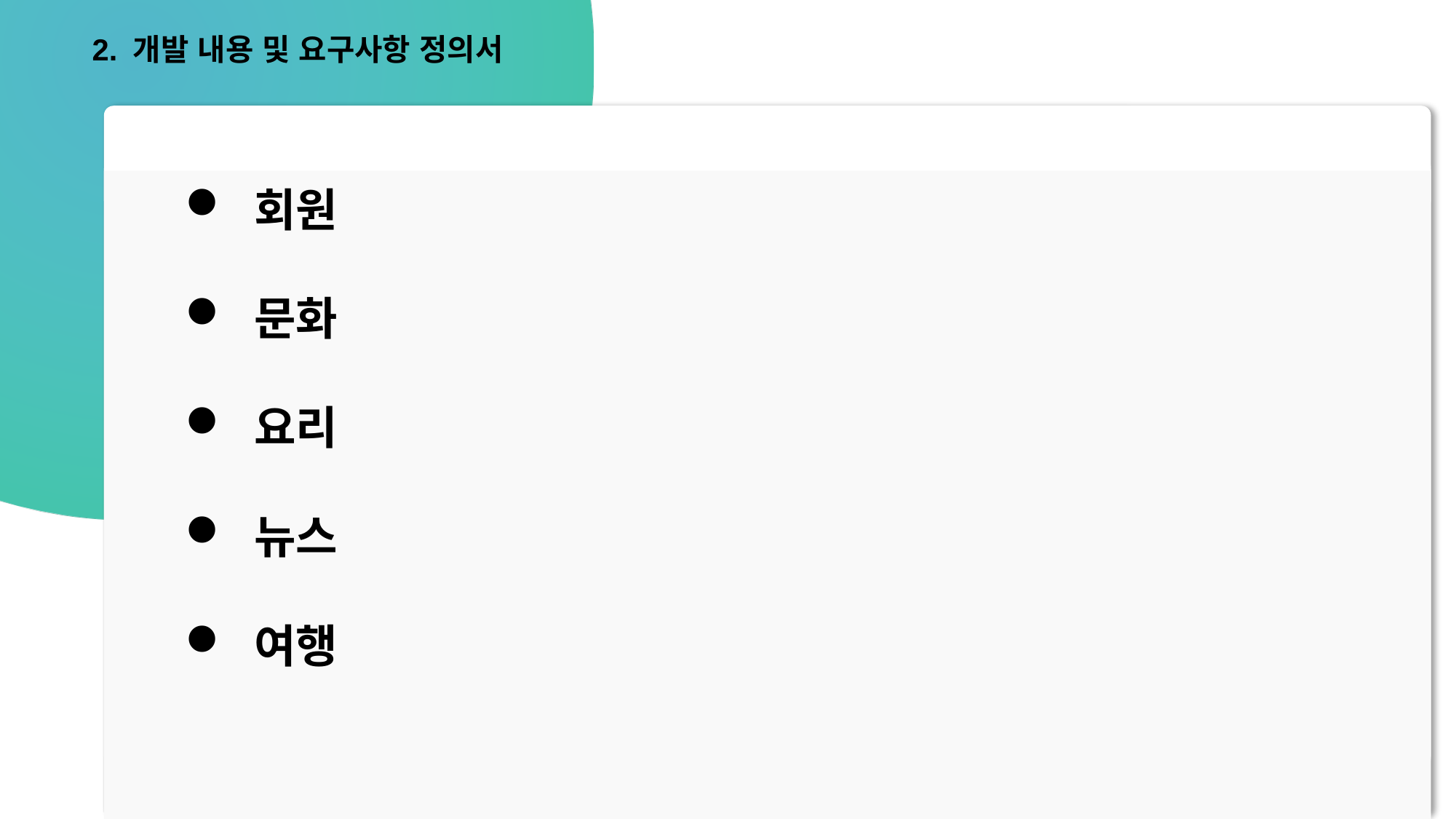

2. 개발 내용 및 요구사항 정의서
 회원

 문화

 요리

 뉴스

 여행